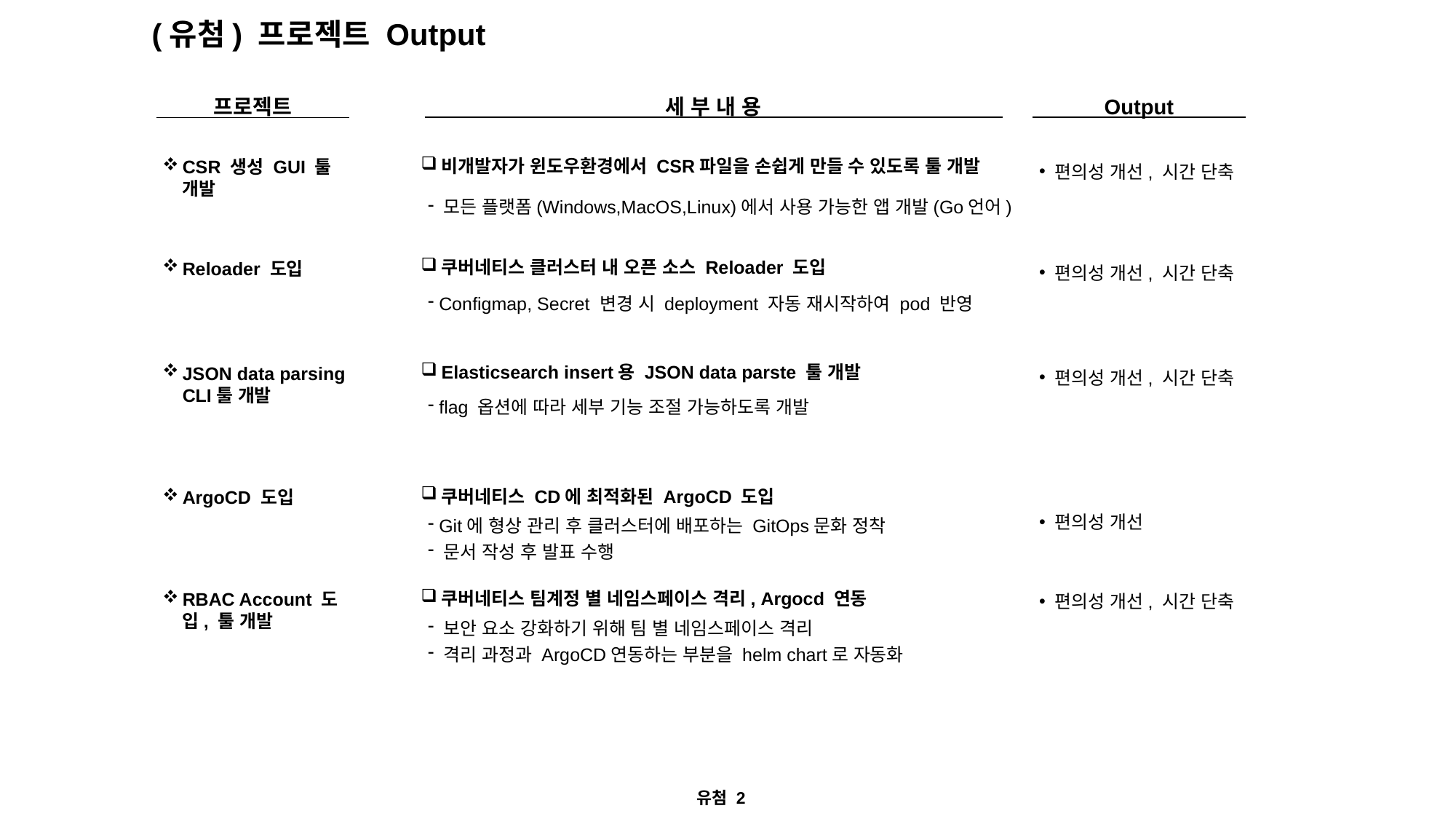

(유첨) 프로젝트 Output
세 부 내 용
Output
프로젝트
 편의성 개선, 시간 단축
비개발자가 윈도우환경에서 CSR파일을 손쉽게 만들 수 있도록 툴 개발
CSR 생성 GUI 툴 개발
 모든 플랫폼(Windows,MacOS,Linux)에서 사용 가능한 앱 개발(Go언어)
 편의성 개선, 시간 단축
쿠버네티스 클러스터 내 오픈 소스 Reloader 도입
Reloader 도입
 Configmap, Secret 변경 시 deployment 자동 재시작하여 pod 반영
 편의성 개선, 시간 단축
Elasticsearch insert용 JSON data parste 툴 개발
JSON data parsing CLI툴 개발
 flag 옵션에 따라 세부 기능 조절 가능하도록 개발
쿠버네티스 CD에 최적화된 ArgoCD 도입
ArgoCD 도입
 편의성 개선
 Git에 형상 관리 후 클러스터에 배포하는 GitOps문화 정착
 문서 작성 후 발표 수행
 편의성 개선, 시간 단축
쿠버네티스 팀계정 별 네임스페이스 격리, Argocd 연동
RBAC Account 도입, 툴 개발
 보안 요소 강화하기 위해 팀 별 네임스페이스 격리
 격리 과정과 ArgoCD연동하는 부분을 helm chart로 자동화
유첨 2